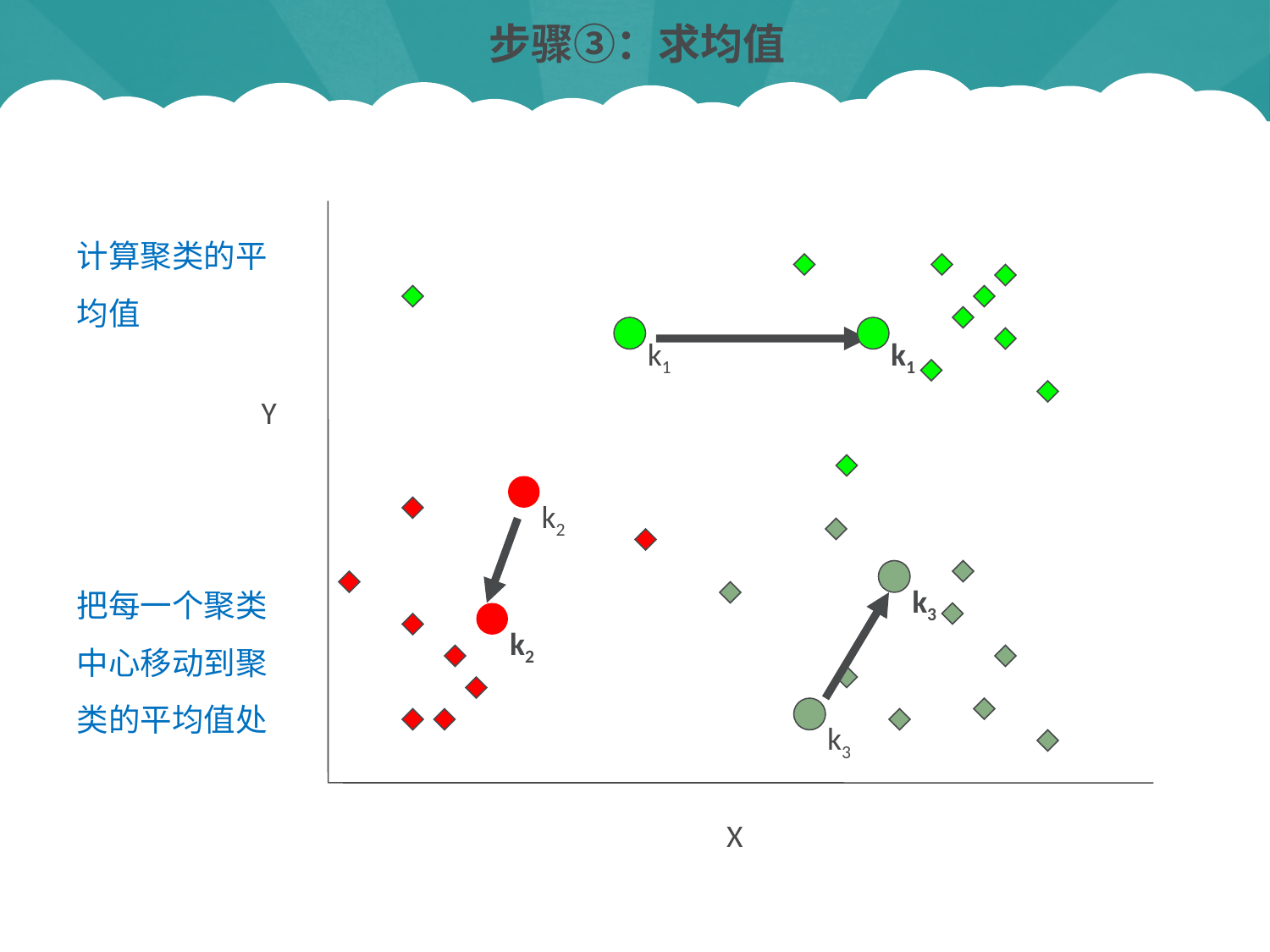

步骤③：求均值

Y
X
计算聚类的平均值

k1

k1

k2

把每一个聚类中心移动到聚类的平均值处

k3

k2

k3